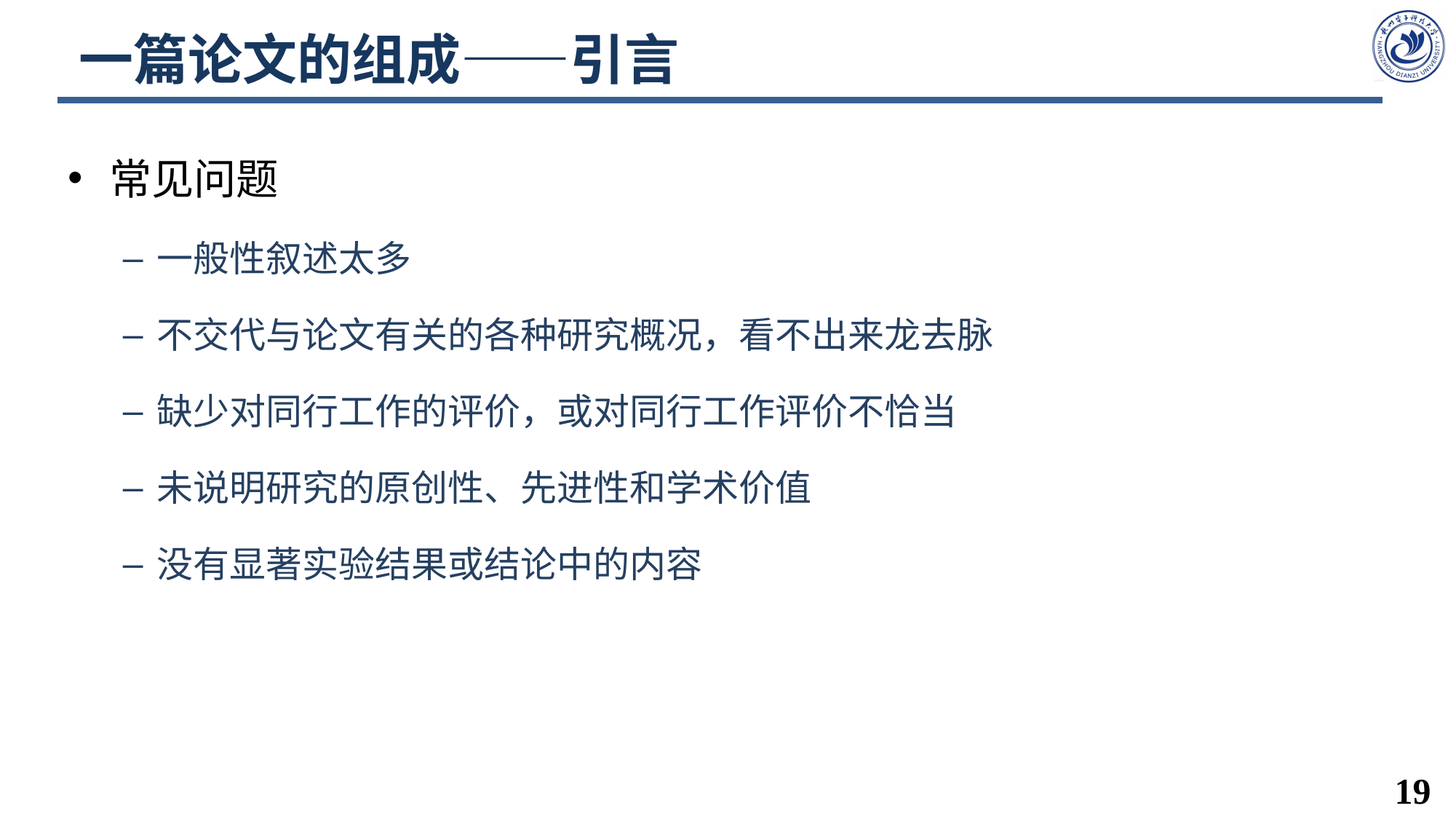

# 一篇论文的组成——引言
常见问题
一般性叙述太多
不交代与论文有关的各种研究概况，看不出来龙去脉
缺少对同行工作的评价，或对同行工作评价不恰当
未说明研究的原创性、先进性和学术价值
没有显著实验结果或结论中的内容

19